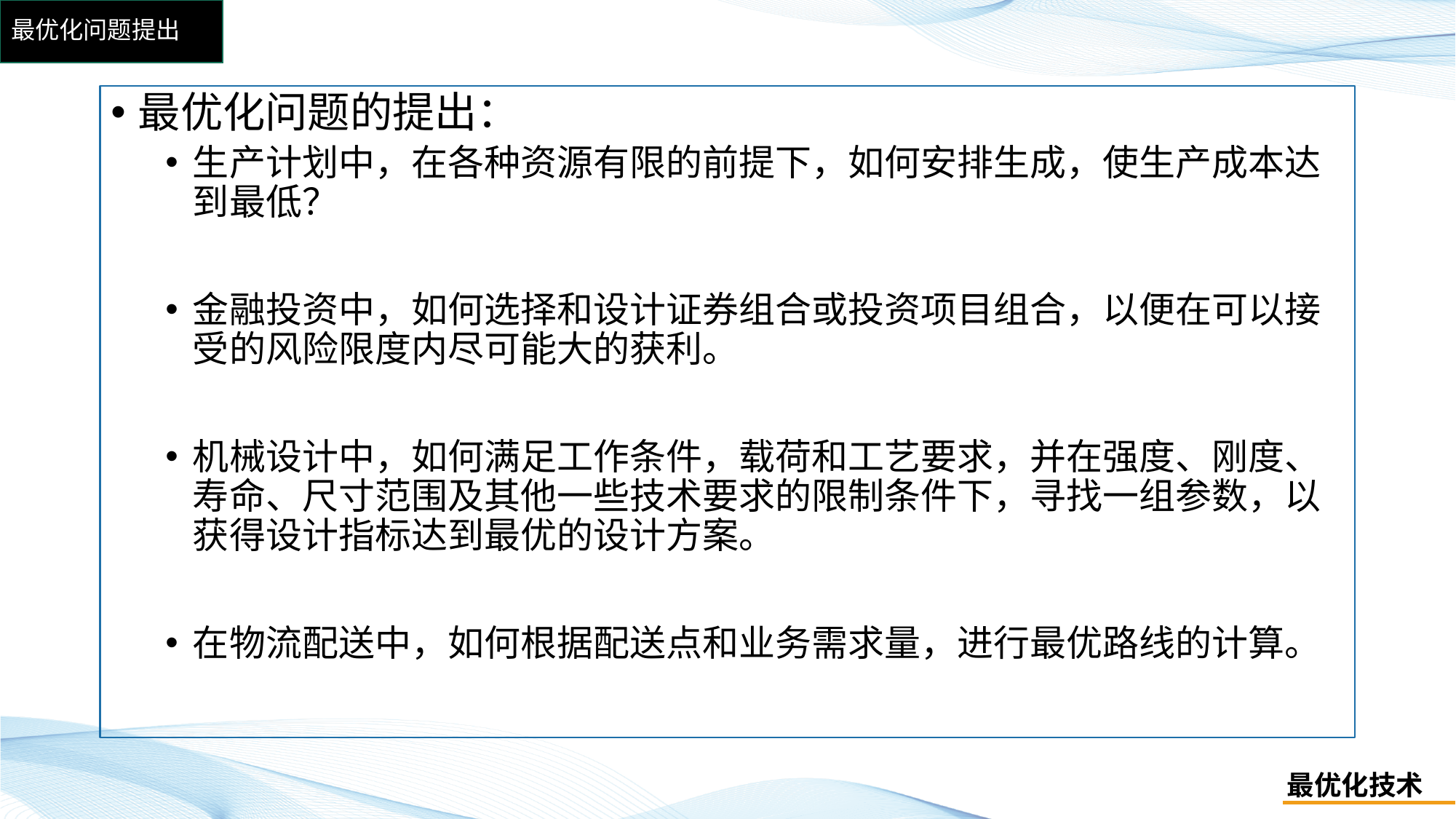

# 最优化问题提出
最优化问题的提出：
生产计划中，在各种资源有限的前提下，如何安排生成，使生产成本达到最低？

金融投资中，如何选择和设计证券组合或投资项目组合，以便在可以接受的风险限度内尽可能大的获利。

机械设计中，如何满足工作条件，载荷和工艺要求，并在强度、刚度、寿命、尺寸范围及其他一些技术要求的限制条件下，寻找一组参数，以获得设计指标达到最优的设计方案。

在物流配送中，如何根据配送点和业务需求量，进行最优路线的计算。